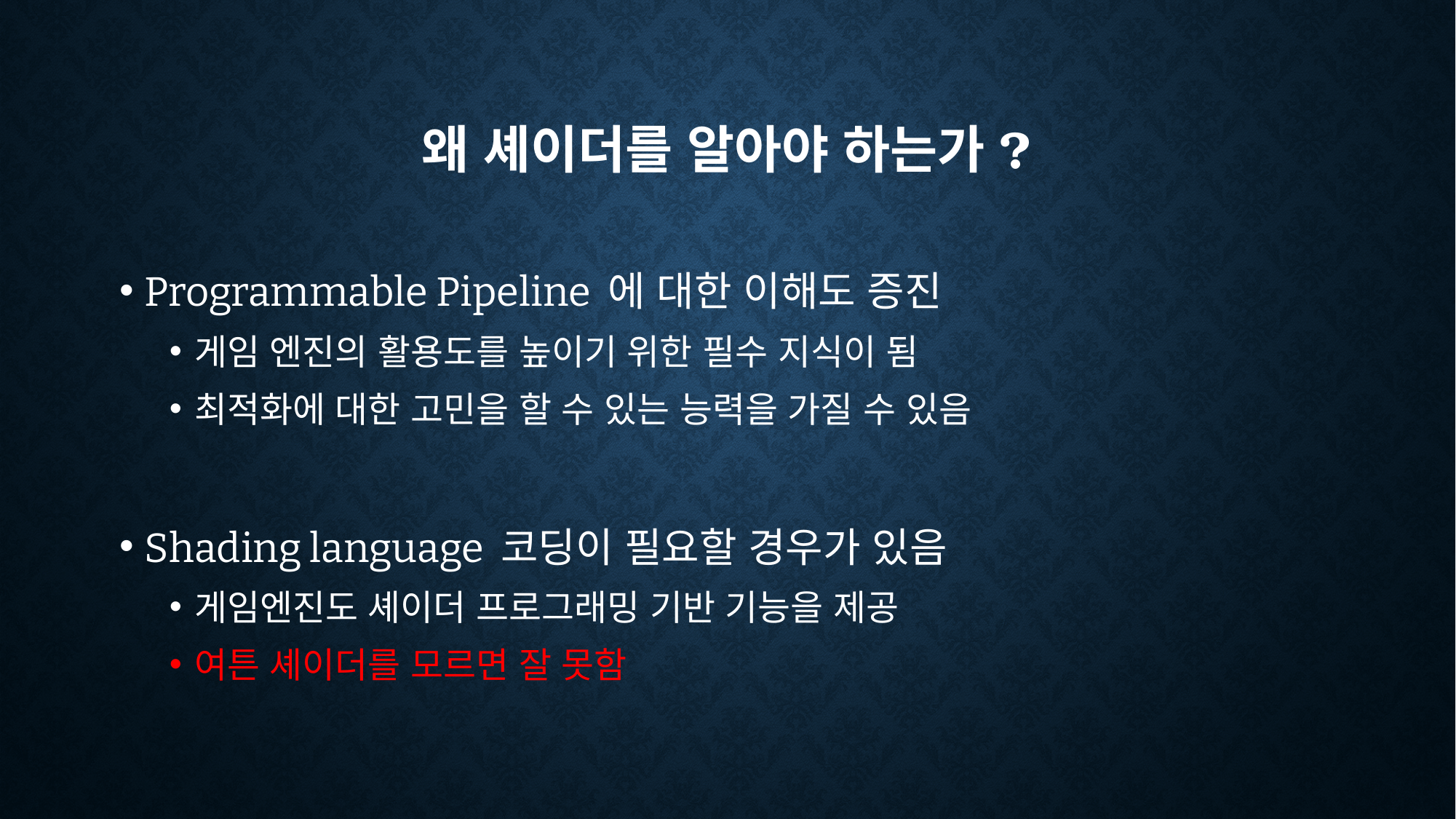

# 왜 셰이더를 알아야 하는가?
Programmable Pipeline 에 대한 이해도 증진
게임 엔진의 활용도를 높이기 위한 필수 지식이 됨
최적화에 대한 고민을 할 수 있는 능력을 가질 수 있음

Shading language 코딩이 필요할 경우가 있음
게임엔진도 셰이더 프로그래밍 기반 기능을 제공
여튼 셰이더를 모르면 잘 못함